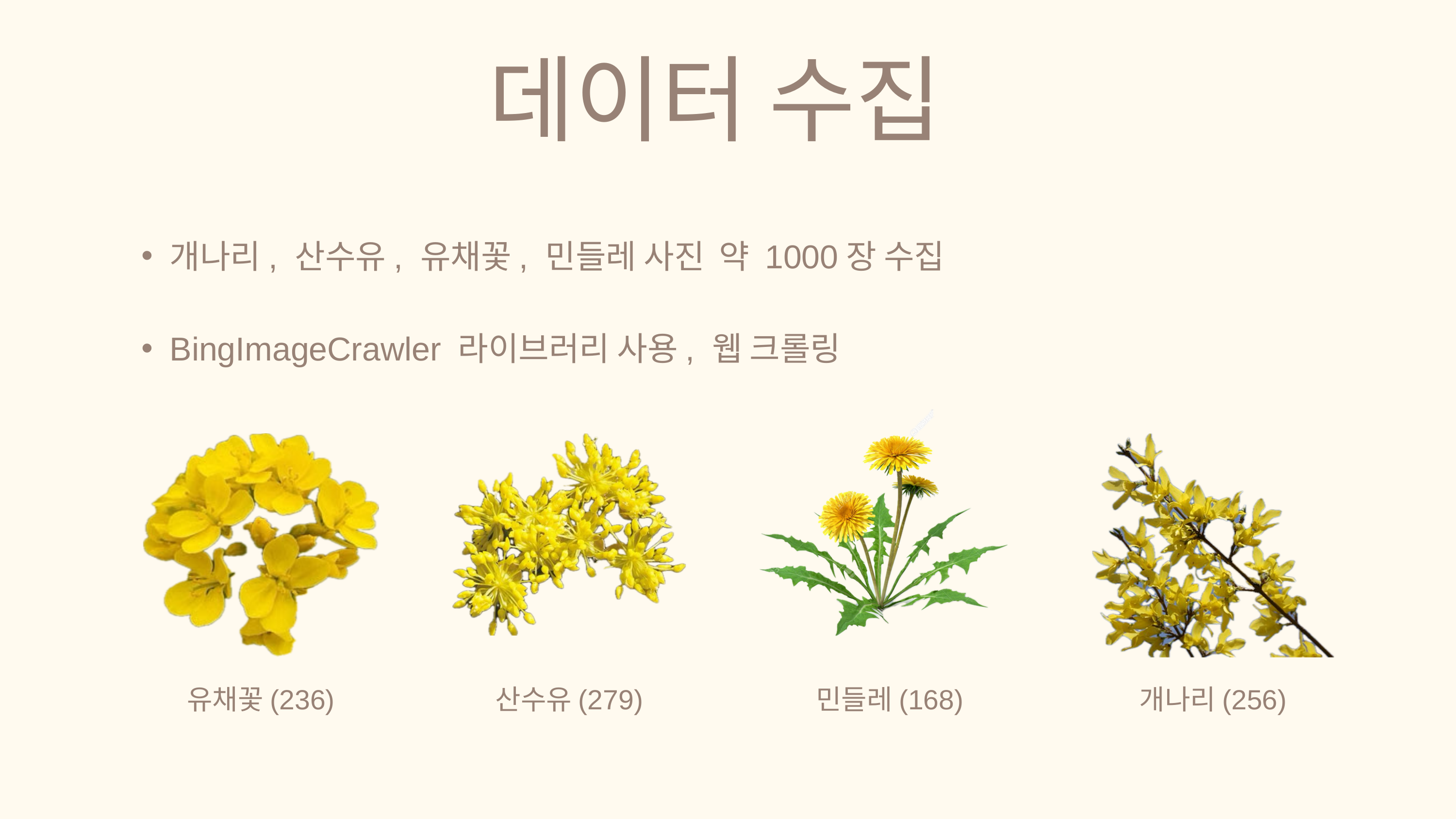

데이터 수집
개나리, 산수유, 유채꽃, 민들레 사진  약 1000장 수집

BingImageCrawler 라이브러리 사용, 웹 크롤링

유채꽃(236)
산수유(279)
민들레(168)
개나리(256)